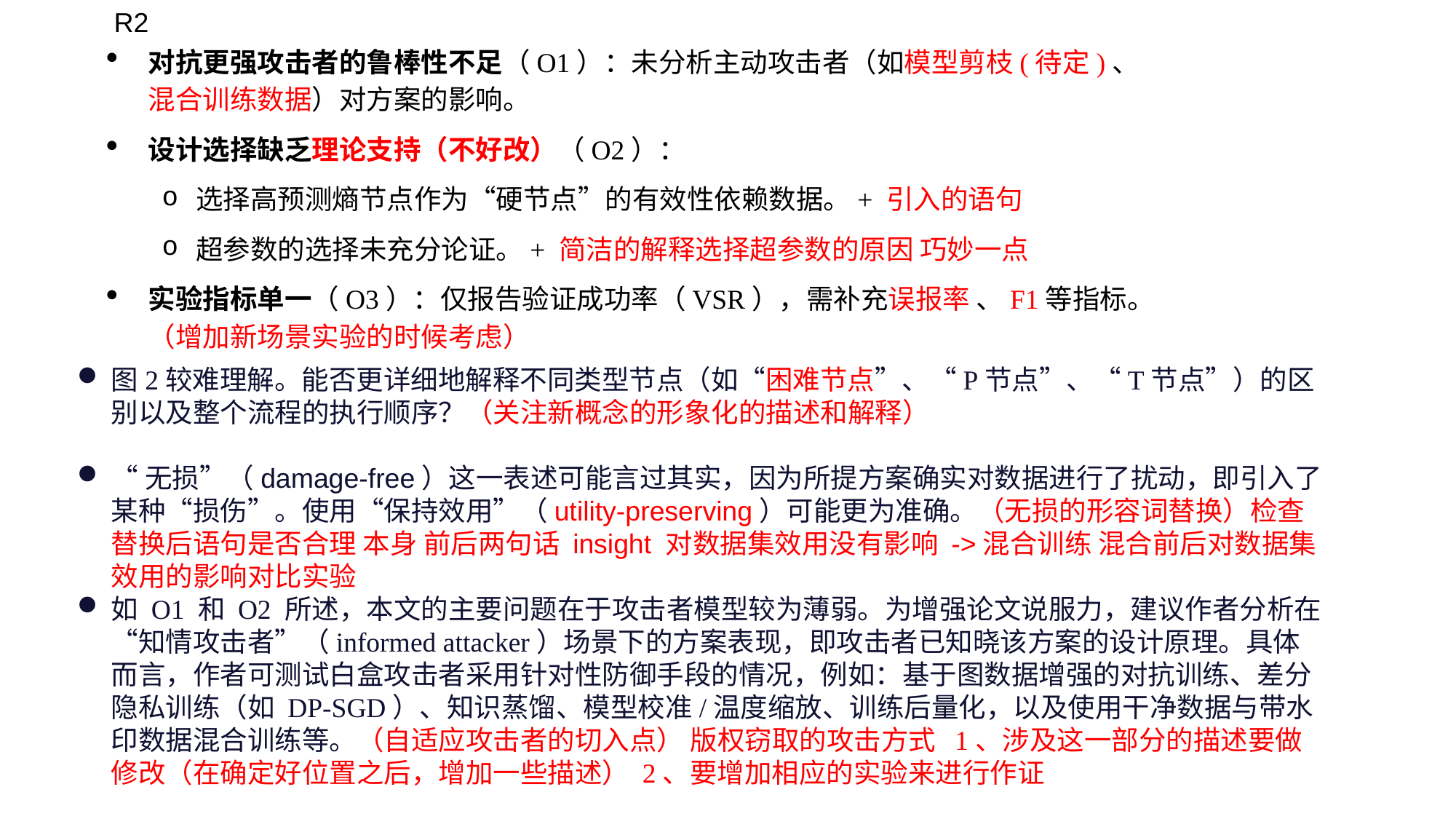

R2
对抗更强攻击者的鲁棒性不足（O1）：未分析主动攻击者（如模型剪枝(待定)、混合训练数据）对方案的影响。
设计选择缺乏理论支持（不好改）（O2）：
选择高预测熵节点作为“硬节点”的有效性依赖数据。+ 引入的语句
超参数的选择未充分论证。+ 简洁的解释选择超参数的原因 巧妙一点
实验指标单一（O3）：仅报告验证成功率（VSR），需补充误报率 、F1等指标。（增加新场景实验的时候考虑）
图2较难理解。能否更详细地解释不同类型节点（如“困难节点”、“P节点”、“T节点”）的区别以及整个流程的执行顺序？（关注新概念的形象化的描述和解释）

“无损”（damage-free）这一表述可能言过其实，因为所提方案确实对数据进行了扰动，即引入了某种“损伤”。使用“保持效用”（utility-preserving）可能更为准确。（无损的形容词替换）检查替换后语句是否合理 本身 前后两句话 insight 对数据集效用没有影响 ->混合训练 混合前后对数据集效用的影响对比实验
如 O1 和 O2 所述，本文的主要问题在于攻击者模型较为薄弱。为增强论文说服力，建议作者分析在“知情攻击者”（informed attacker）场景下的方案表现，即攻击者已知晓该方案的设计原理。具体而言，作者可测试白盒攻击者采用针对性防御手段的情况，例如：基于图数据增强的对抗训练、差分隐私训练（如 DP-SGD）、知识蒸馏、模型校准/温度缩放、训练后量化，以及使用干净数据与带水印数据混合训练等。（自适应攻击者的切入点） 版权窃取的攻击方式  1、涉及这一部分的描述要做修改（在确定好位置之后，增加一些描述） 2、要增加相应的实验来进行作证